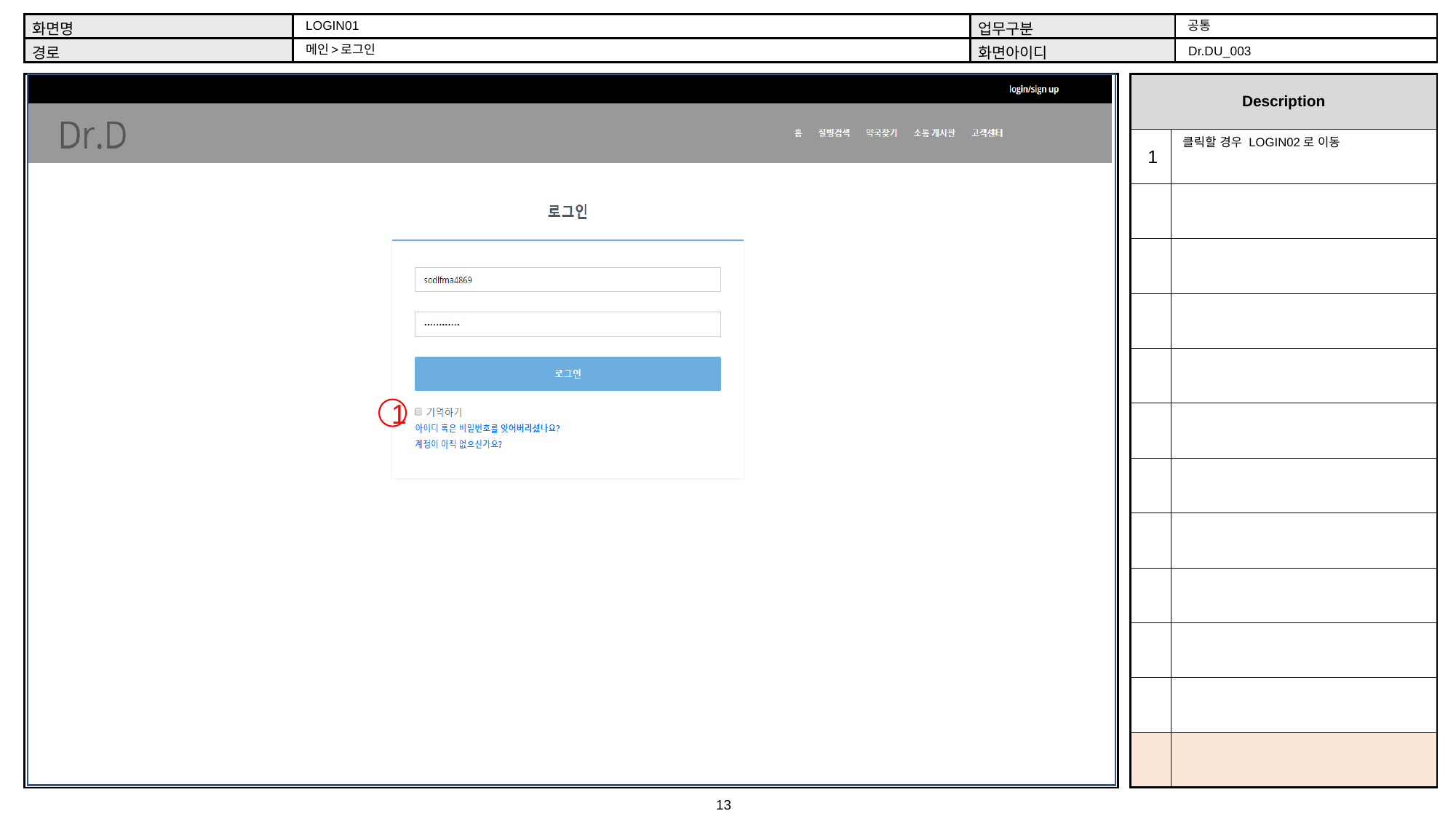

공통
LOGIN01
메인>로그인
Dr.DU_003

클릭할 경우 LOGIN02로 이동
1
1